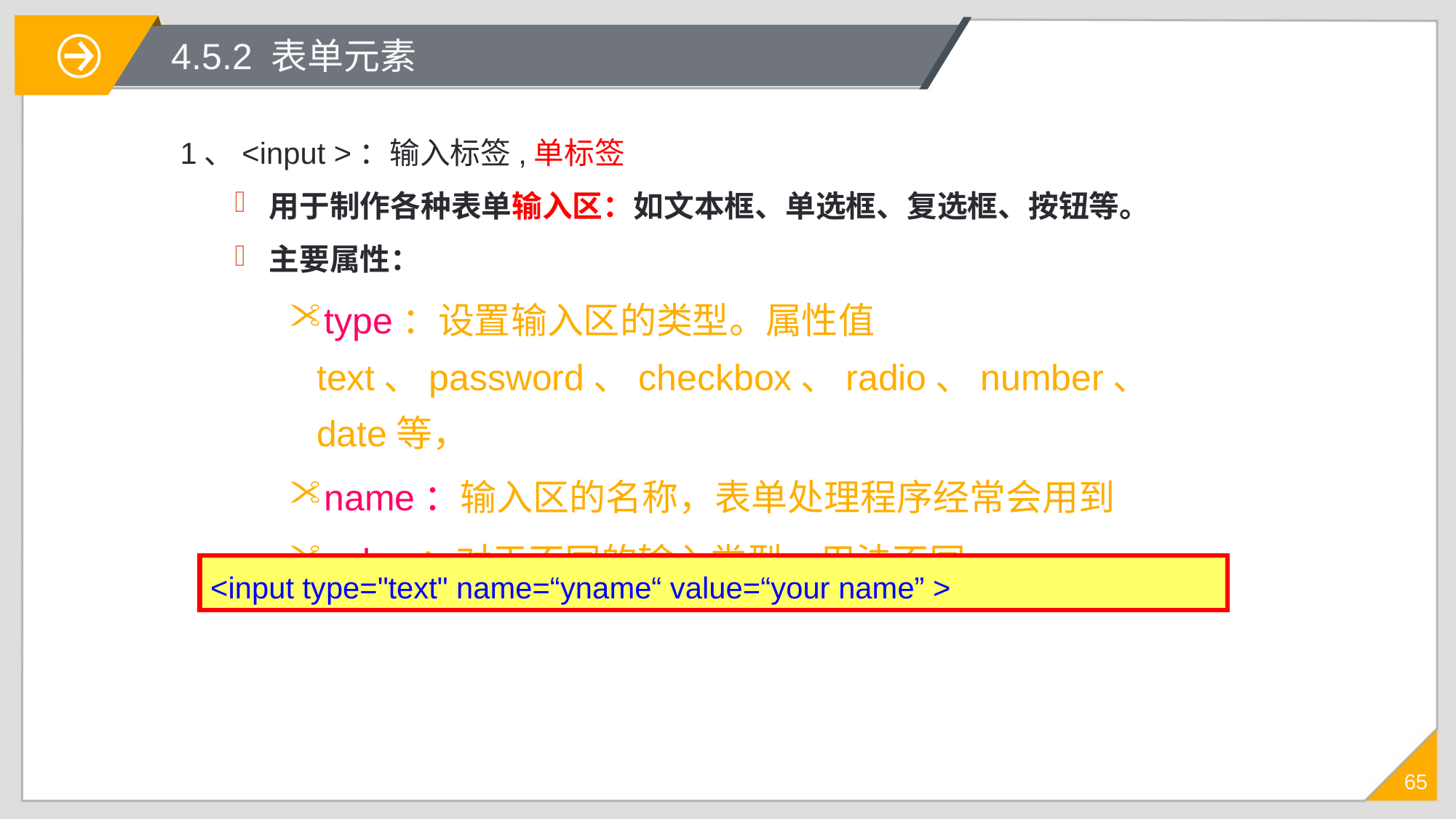

# 4.5.2 表单元素
1、<input >：输入标签,单标签
用于制作各种表单输入区：如文本框、单选框、复选框、按钮等。
主要属性：
type：设置输入区的类型。属性值text、password、checkbox、radio、number、date等，
name：输入区的名称，表单处理程序经常会用到
value：对于不同的输入类型，用法不同
<input type="text" name=“yname“ value=“your name” >